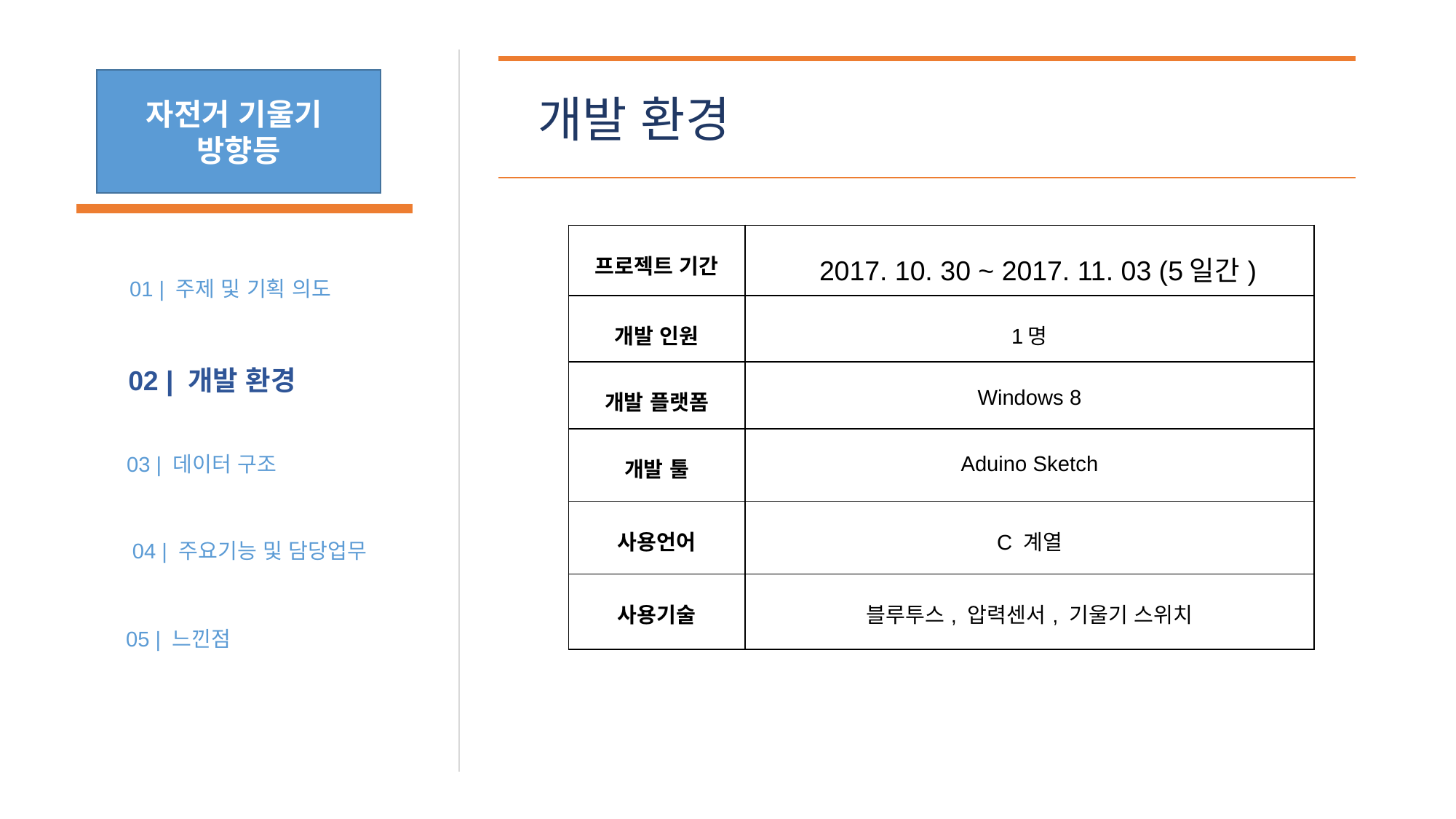

자전거 기울기
방향등
개발 환경
| 프로젝트 기간 | 2017. 10. 30 ~ 2017. 11. 03 (5일간) |
| --- | --- |
| 개발 인원 | 1명 |
| 개발 플랫폼 | Windows 8 |
| 개발 툴 | Aduino Sketch |
| 사용언어 | C 계열 |
| 사용기술 | 블루투스, 압력센서, 기울기 스위치 |
01 | 주제 및 기획 의도
02 | 개발 환경
03 | 데이터 구조
04 | 주요기능 및 담당업무
05 | 느낀점